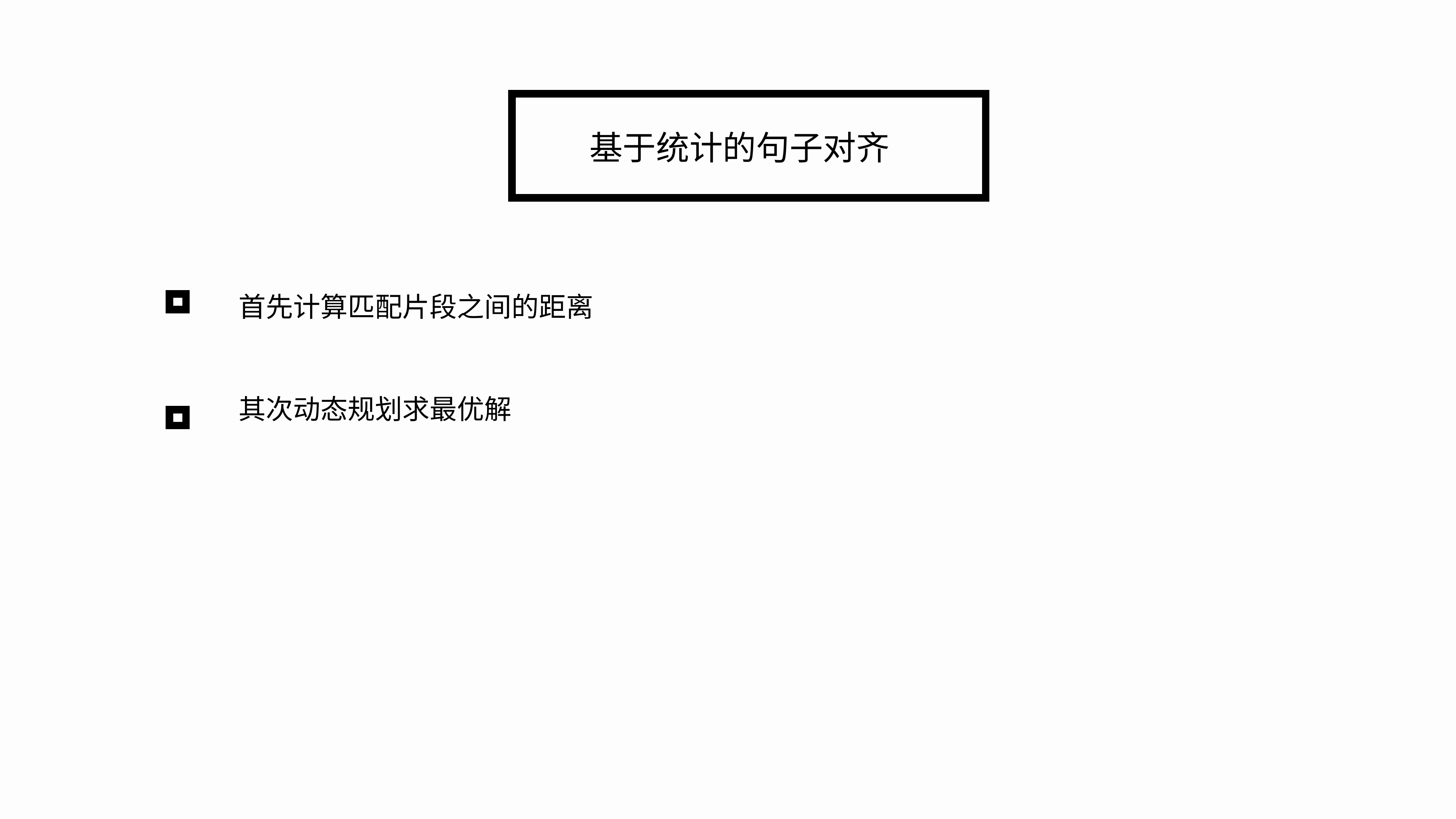

基于统计的句子对齐
首先计算匹配片段之间的距离

其次动态规划求最优解